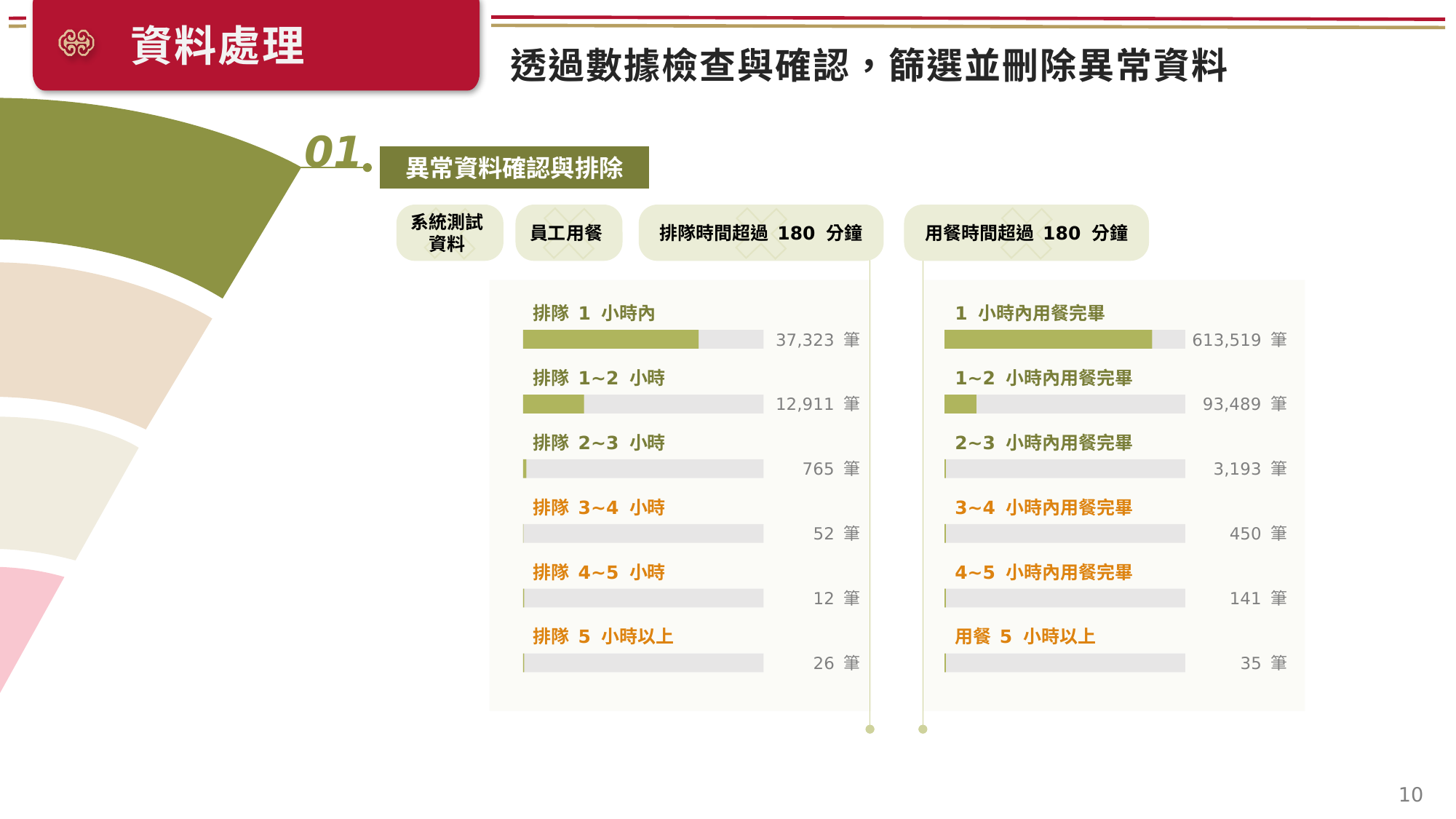

資料處理
透過數據檢查與確認，篩選並刪除異常資料

01
異常資料確認與排除

系統測試資料

員工用餐

排隊時間超過 180 分鐘

用餐時間超過 180 分鐘

排隊 1 小時內
1 小時內用餐完畢
613,519 筆

37,323 筆

排隊 1~2 小時
1~2 小時內用餐完畢
93,489 筆

12,911 筆

排隊 2~3 小時
2~3 小時內用餐完畢
3,193 筆

765 筆

排隊 3~4 小時
3~4 小時內用餐完畢
450 筆

52 筆

排隊 4~5 小時
4~5 小時內用餐完畢
141 筆

12 筆

排隊 5 小時以上
用餐 5 小時以上
35 筆

26 筆

10